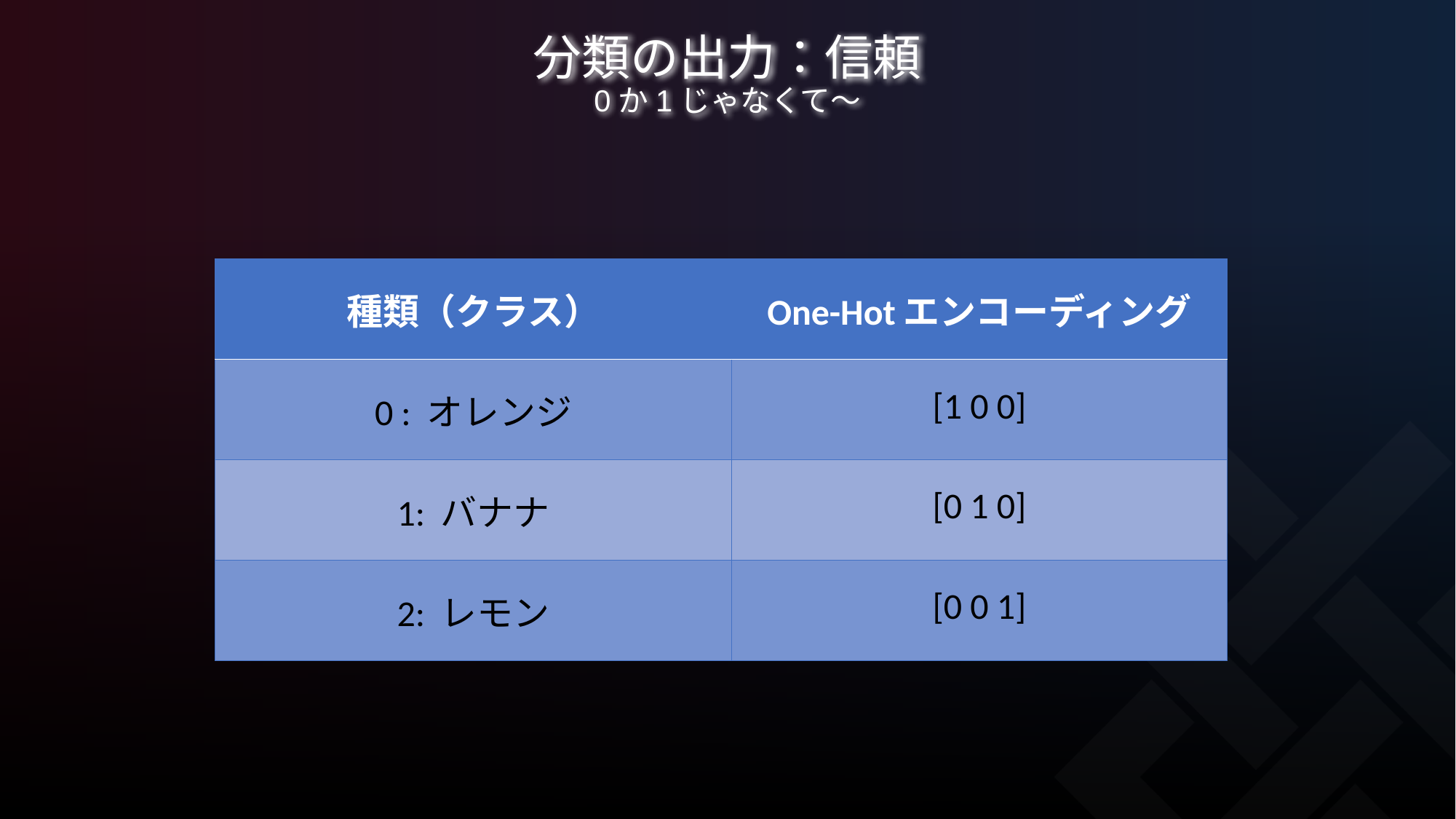

# 分類の出力：信頼 0か1じゃなくて～
| 種類（クラス） | One-Hotエンコーディング |
| --- | --- |
| 0 : オレンジ | [1 0 0] |
| 1: バナナ | [0 1 0] |
| 2: レモン | [0 0 1] |